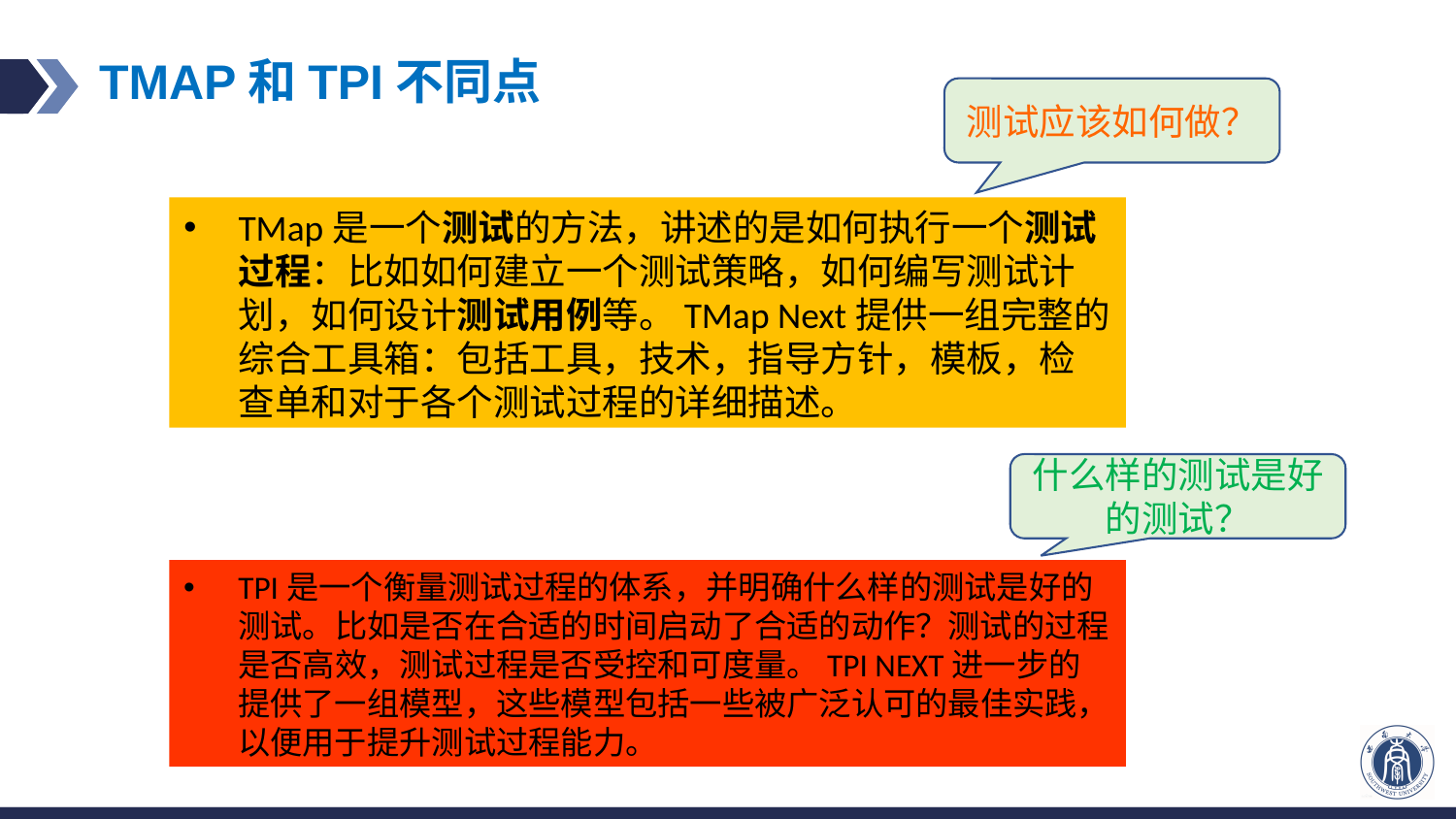

# TMAP和TPI不同点
测试应该如何做？
TMap是一个测试的方法，讲述的是如何执行一个测试过程：比如如何建立一个测试策略，如何编写测试计划，如何设计测试用例等。TMap Next提供一组完整的综合工具箱：包括工具，技术，指导方针，模板，检查单和对于各个测试过程的详细描述。

什么样的测试是好的测试？
TPI是一个衡量测试过程的体系，并明确什么样的测试是好的测试。比如是否在合适的时间启动了合适的动作？测试的过程是否高效，测试过程是否受控和可度量。TPI NEXT进一步的提供了一组模型，这些模型包括一些被广泛认可的最佳实践，以便用于提升测试过程能力。